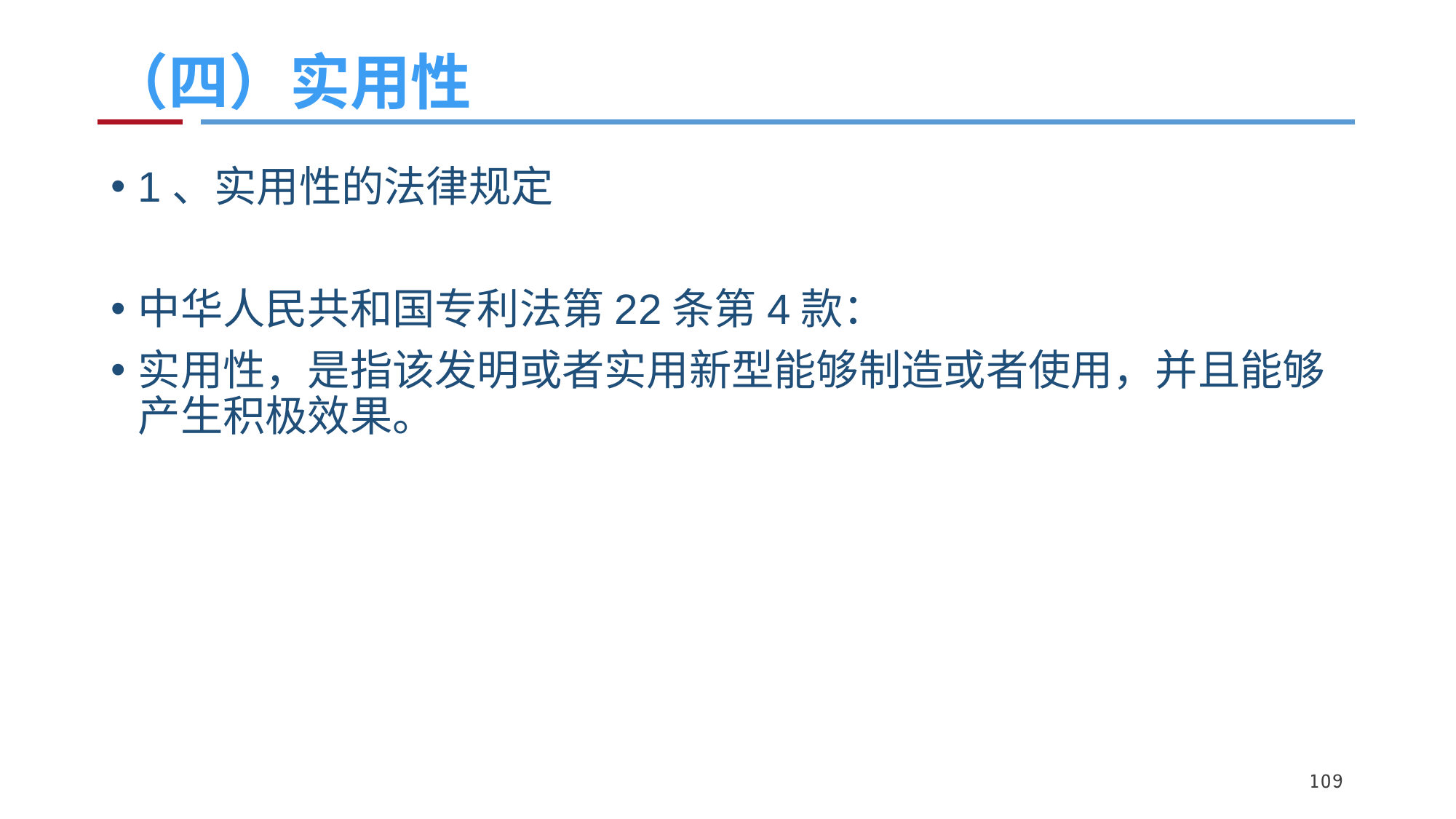

# （四）实用性
1、实用性的法律规定

中华人民共和国专利法第22条第4款：
实用性，是指该发明或者实用新型能够制造或者使用，并且能够产生积极效果。

109